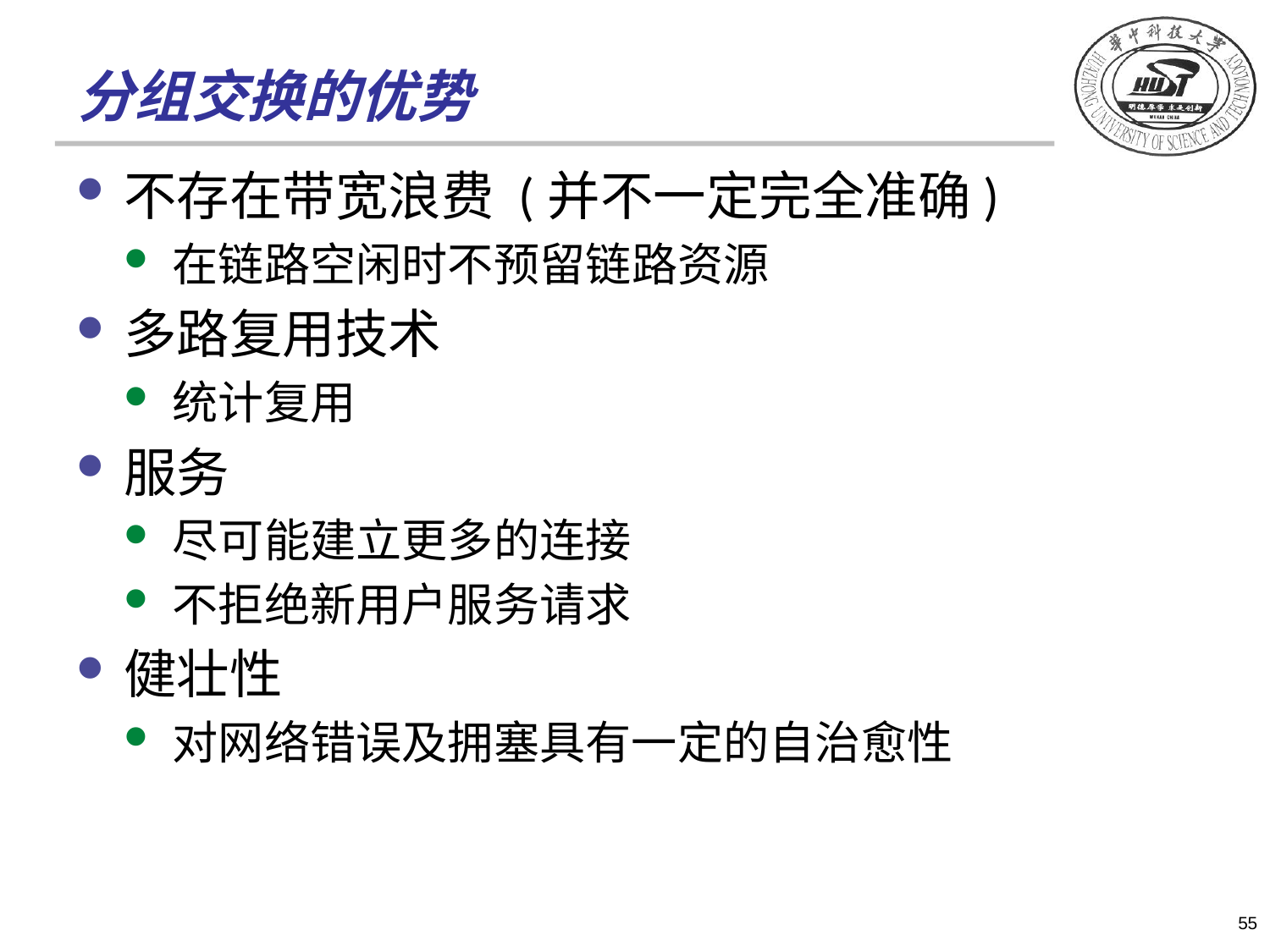

分组交换的优势
不存在带宽浪费 (并不一定完全准确)
在链路空闲时不预留链路资源
多路复用技术
统计复用
服务
尽可能建立更多的连接
不拒绝新用户服务请求
健壮性
对网络错误及拥塞具有一定的自治愈性

55